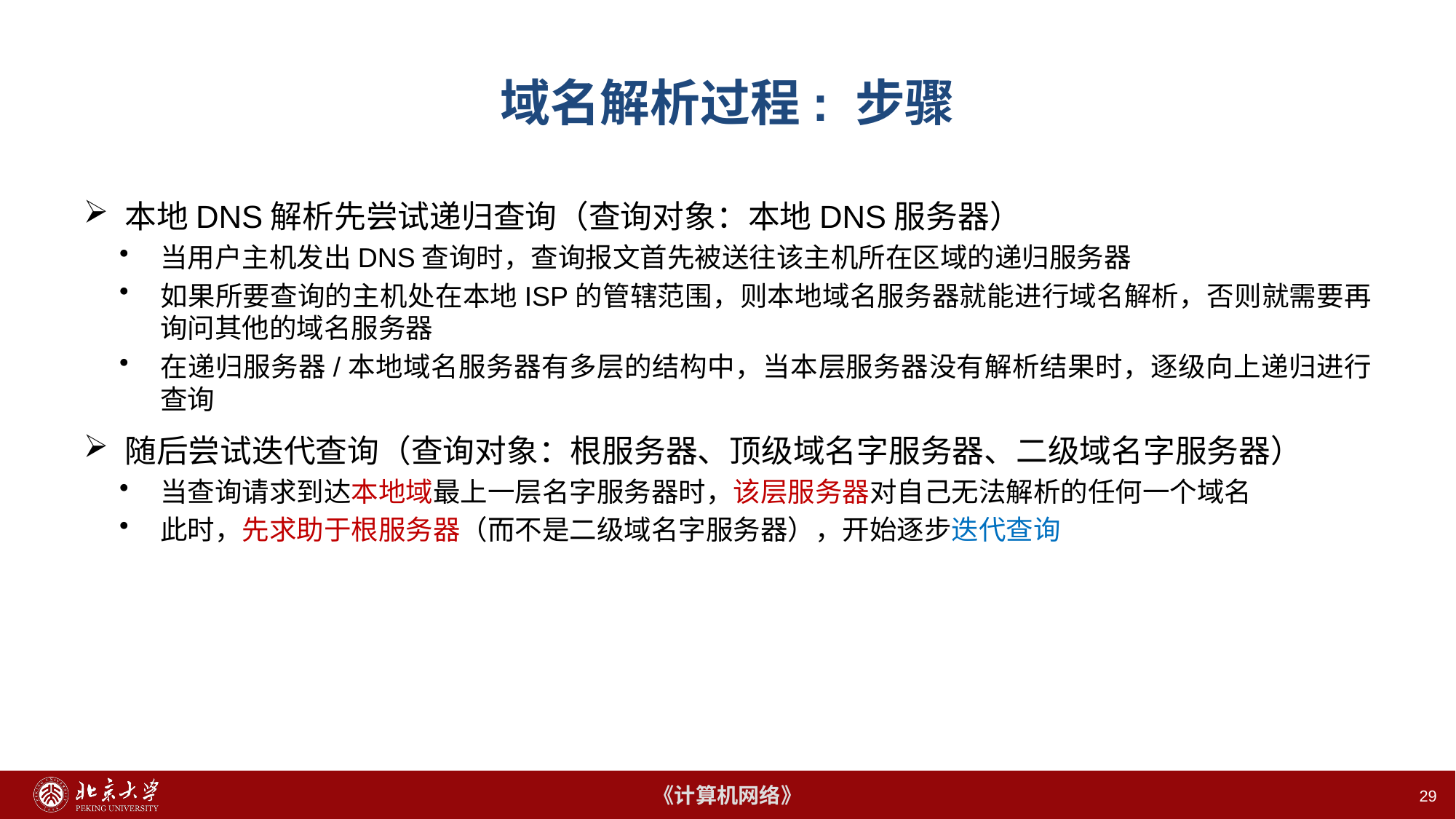

# 域名解析过程: 步骤
本地DNS解析先尝试递归查询（查询对象：本地DNS服务器）
当用户主机发出DNS查询时，查询报文首先被送往该主机所在区域的递归服务器
如果所要查询的主机处在本地ISP的管辖范围，则本地域名服务器就能进行域名解析，否则就需要再询问其他的域名服务器
在递归服务器/本地域名服务器有多层的结构中，当本层服务器没有解析结果时，逐级向上递归进行查询
随后尝试迭代查询（查询对象：根服务器、顶级域名字服务器、二级域名字服务器）
当查询请求到达本地域最上一层名字服务器时，该层服务器对自己无法解析的任何一个域名
此时，先求助于根服务器（而不是二级域名字服务器），开始逐步迭代查询
29